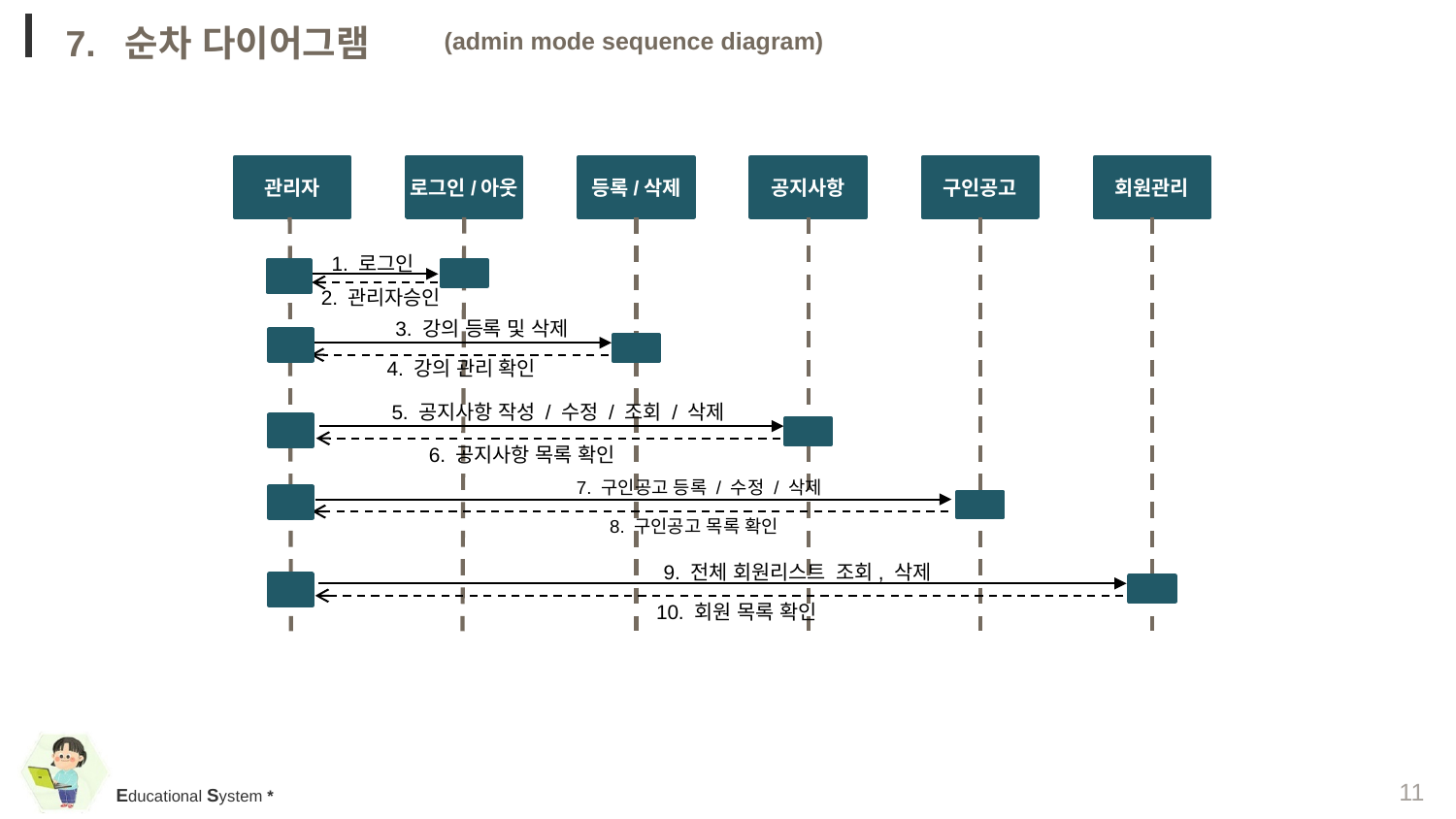

7.  순차 다이어그램
(admin mode sequence diagram)
관리자
로그인/아웃
등록/삭제
공지사항
구인공고
회원관리
1. 로그인

2. 관리자승인
3. 강의 등록 및 삭제

4. 강의 관리 확인
5. 공지사항 작성 / 수정 / 조회 / 삭제

6. 공지사항 목록 확인
7. 구인공고 등록 / 수정 / 삭제

8. 구인공고 목록 확인
9. 전체 회원리스트  조회, 삭제

10. 회원 목록 확인

11